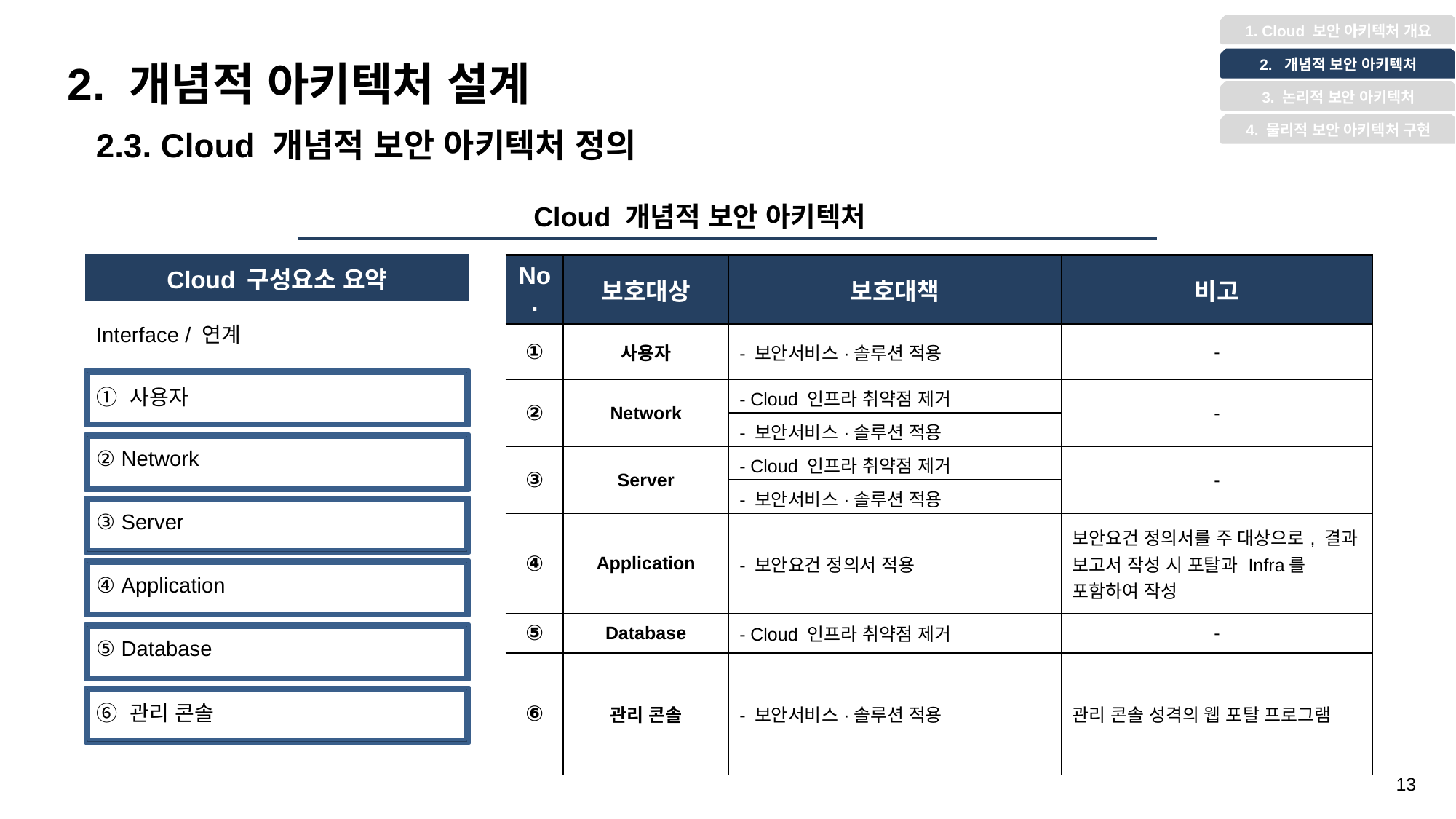

1. Cloud 보안 아키텍처 개요
2. 개념적 아키텍처 설계
2.  개념적 보안 아키텍처
3. 논리적 보안 아키텍처
4. 물리적 보안 아키텍처 구현
2.3. Cloud 개념적 보안 아키텍처 정의
Cloud 개념적 보안 아키텍처
| Cloud 구성요소 요약 |
| --- |
| Interface / 연계 |
| ① 사용자 |
| ② Network |
| ③ Server |
| ④ Application |
| ⑤ Database |
| ⑥ 관리 콘솔 |
| No. | 보호대상 | 보호대책 | 비고 |
| --- | --- | --- | --- |
| ① | 사용자 | - 보안서비스·솔루션 적용 | - |
| ② | Network | - Cloud 인프라 취약점 제거 | - |
|  |  | - 보안서비스·솔루션 적용 |  |
| ③ | Server | - Cloud 인프라 취약점 제거 | - |
|  |  | - 보안서비스·솔루션 적용 |  |
| ④ | Application | - 보안요건 정의서 적용 | 보안요건 정의서를 주 대상으로, 결과 보고서 작성 시 포탈과 Infra를 포함하여 작성 |
| ⑤ | Database | - Cloud 인프라 취약점 제거 | - |
| ⑥ | 관리 콘솔 | - 보안서비스·솔루션 적용 | 관리 콘솔 성격의 웹 포탈 프로그램 |

13